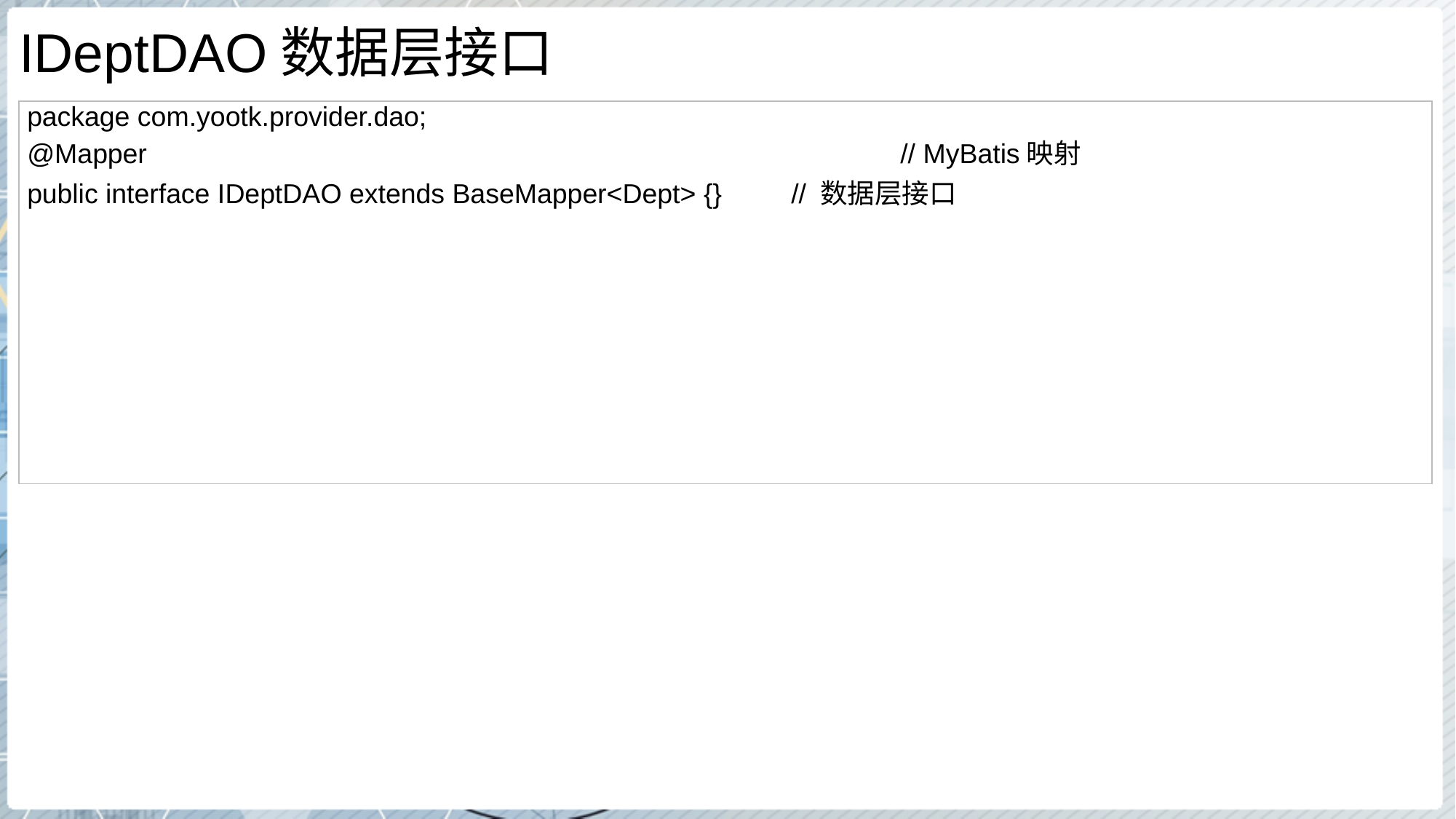

# IDeptDAO数据层接口
| package com.yootk.provider.dao; @Mapper // MyBatis映射 public interface IDeptDAO extends BaseMapper<Dept> {} // 数据层接口 |
| --- |